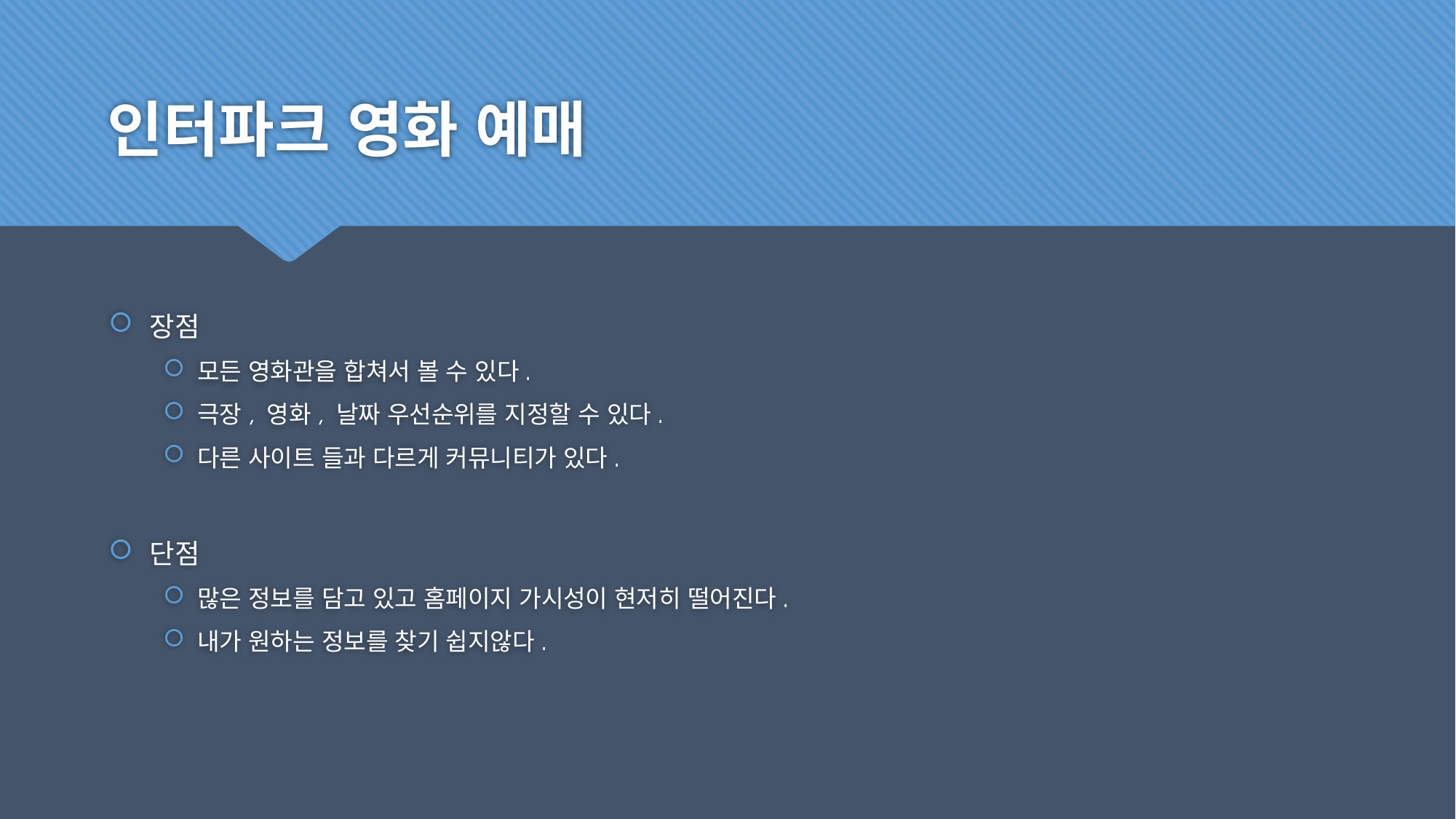

# 인터파크 영화 예매
장점
모든 영화관을 합쳐서 볼 수 있다.
극장, 영화, 날짜 우선순위를 지정할 수 있다.
다른 사이트 들과 다르게 커뮤니티가 있다.

단점
많은 정보를 담고 있고 홈페이지 가시성이 현저히 떨어진다.
내가 원하는 정보를 찾기 쉽지않다.